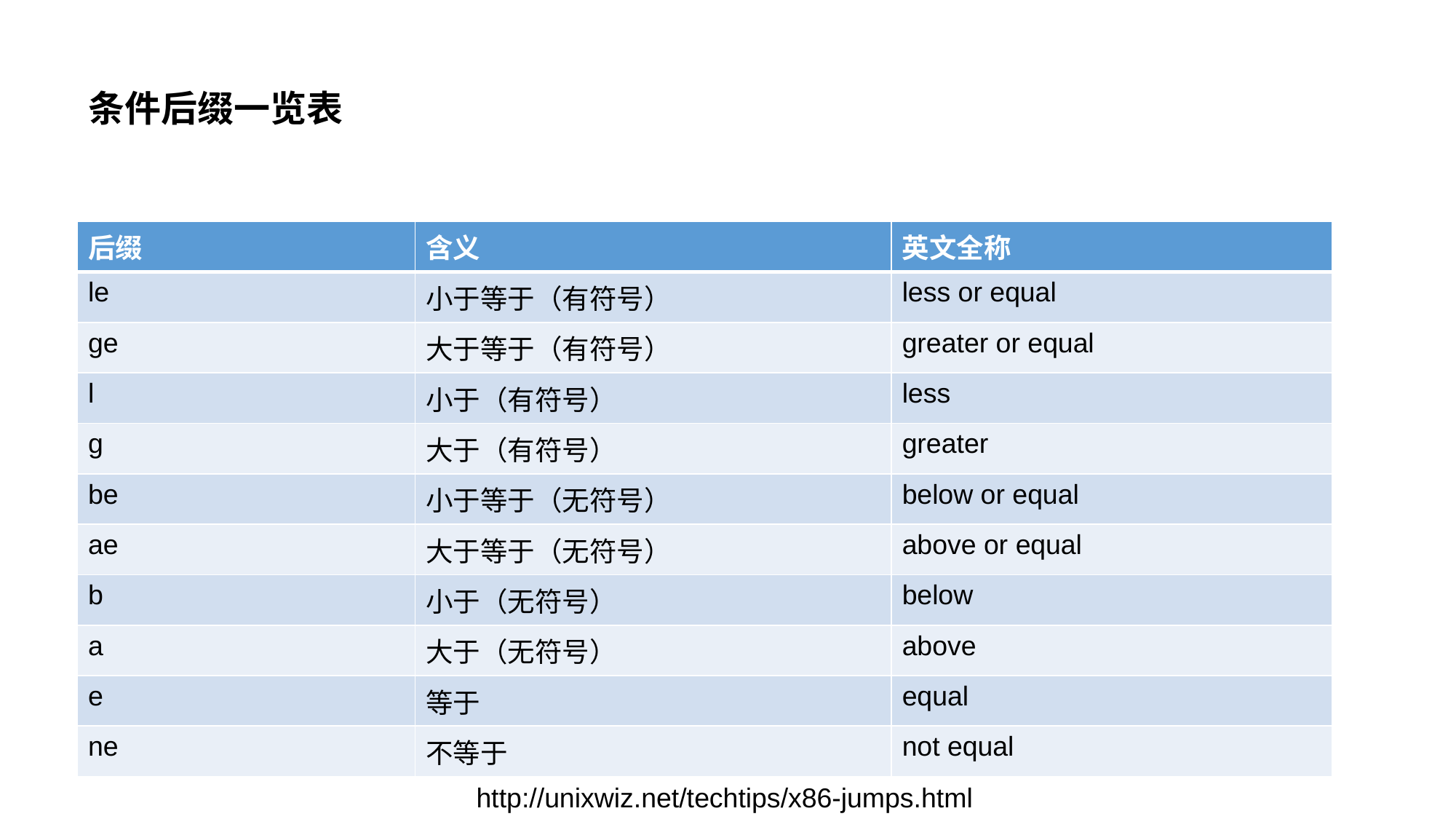

# 条件后缀一览表
| 后缀 | 含义 | 英文全称 |
| --- | --- | --- |
| le | 小于等于（有符号） | less or equal |
| ge | 大于等于（有符号） | greater or equal |
| l | 小于（有符号） | less |
| g | 大于（有符号） | greater |
| be | 小于等于（无符号） | below or equal |
| ae | 大于等于（无符号） | above or equal |
| b | 小于（无符号） | below |
| a | 大于（无符号） | above |
| e | 等于 | equal |
| ne | 不等于 | not equal |
http://unixwiz.net/techtips/x86-jumps.html